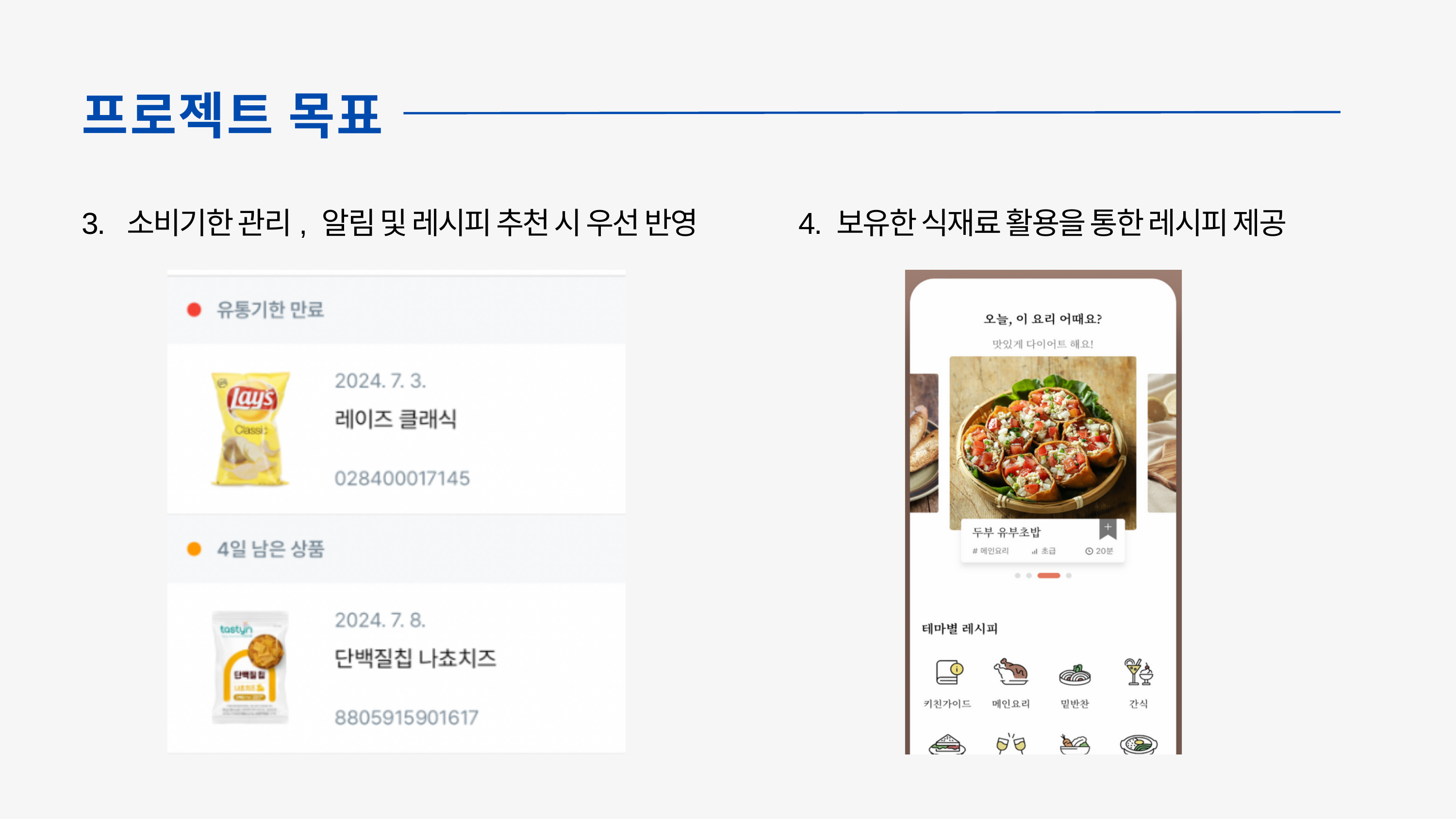

프로젝트 목표

3.  소비기한 관리, 알림 및 레시피 추천 시 우선 반영
4. 보유한 식재료 활용을 통한 레시피 제공